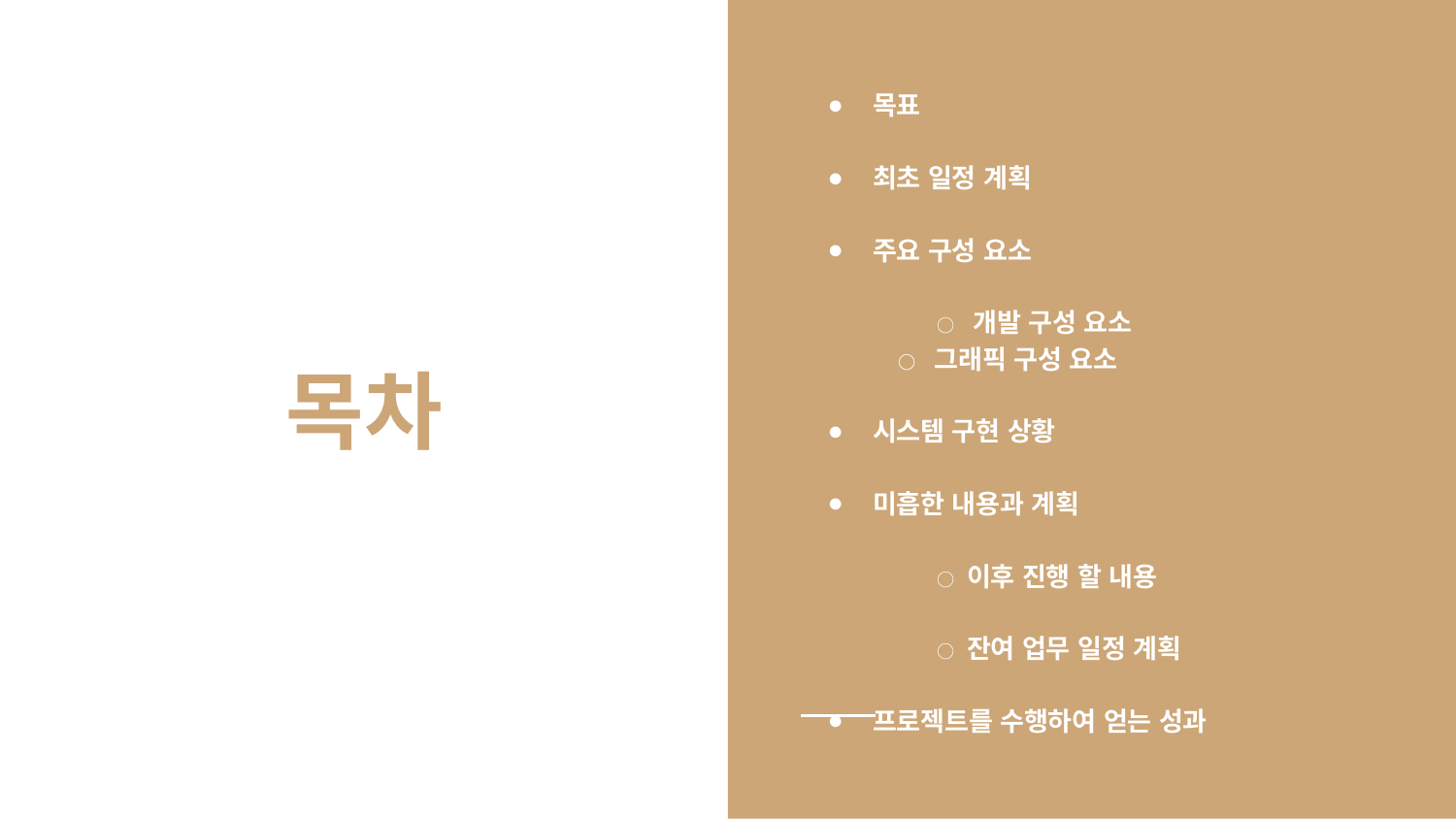

목표

최초 일정 계획

주요 구성 요소

○  개발 구성 요소
 	○  그래픽 구성 요소

시스템 구현 상황

미흡한 내용과 계획

○  이후 진행 할 내용

○  잔여 업무 일정 계획

프로젝트를 수행하여 얻는 성과

# 목차